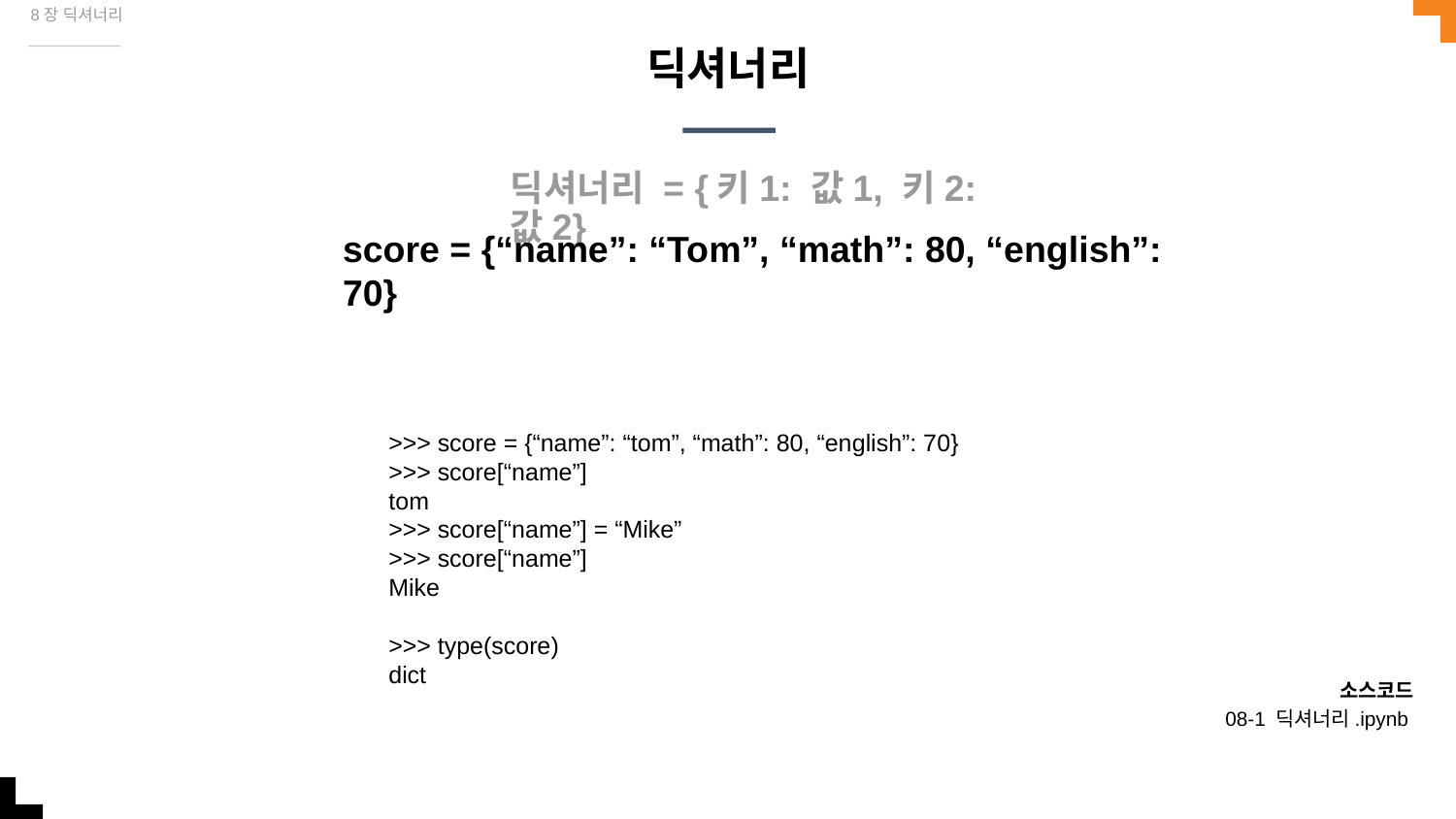

8장 딕셔너리
# 딕셔너리
딕셔너리 = {키1: 값1, 키2: 값2}
score = {“name”: “Tom”, “math”: 80, “english”: 70}
>>> score = {“name”: “tom”, “math”: 80, “english”: 70}
>>> score[“name”]
tom
>>> score[“name”] = “Mike”
>>> score[“name”]
Mike

>>> type(score)
dict
소스코드
08-1 딕셔너리.ipynb